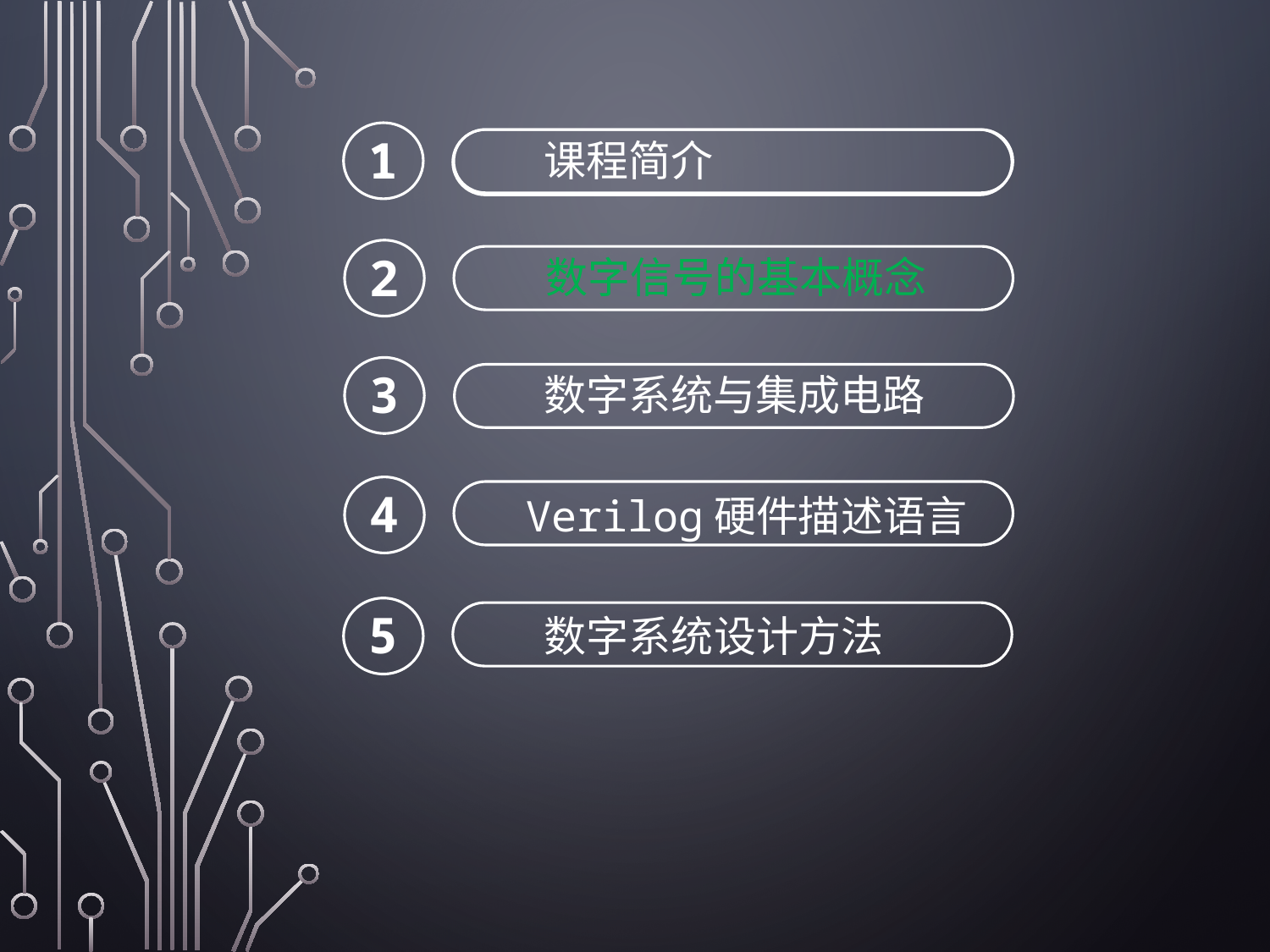

1
课程简介

2
数字信号的基本概念

3
数字系统与集成电路

4

Verilog硬件描述语言

5

数字系统设计方法